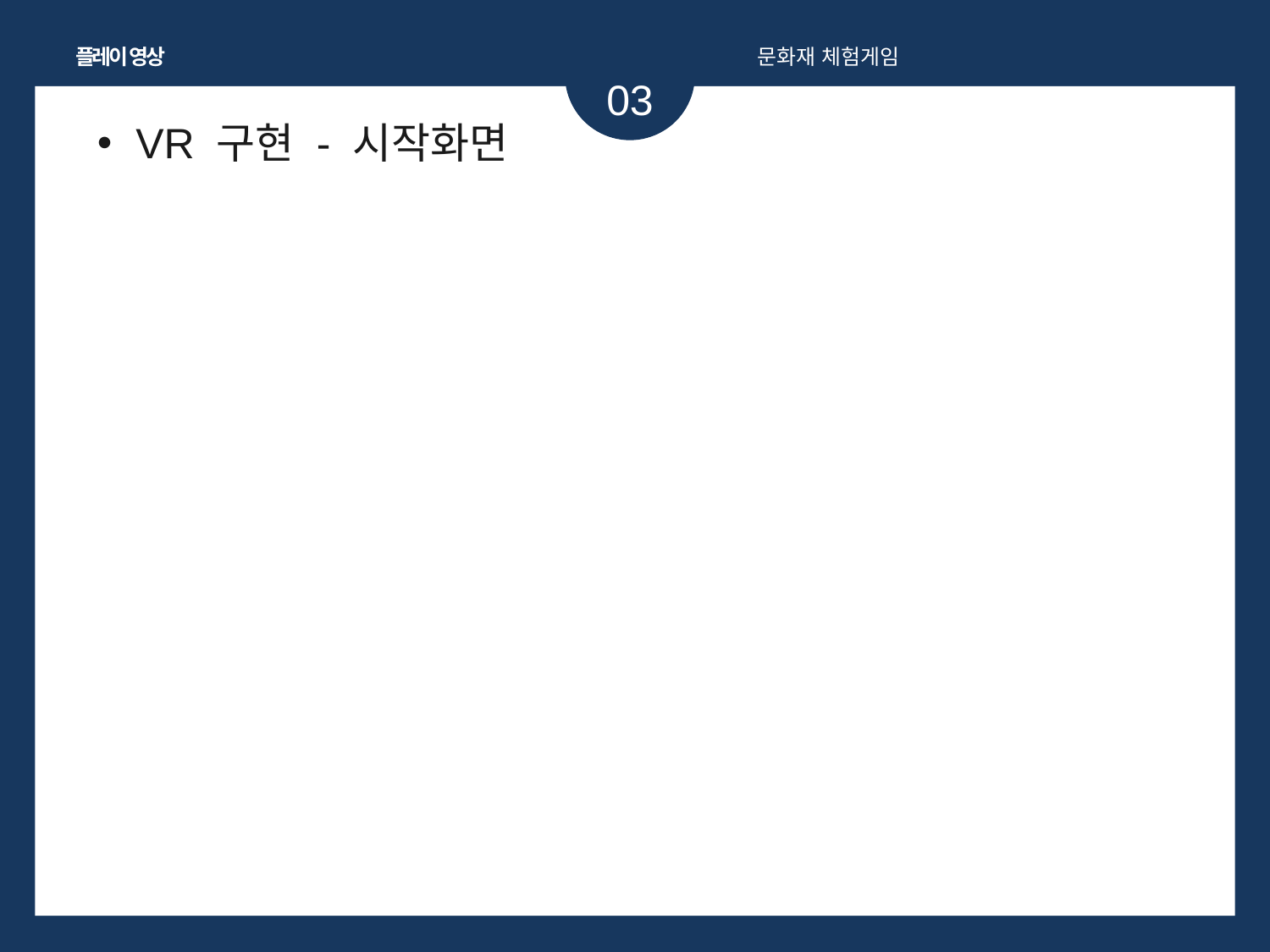

플레이 영상
문화재 체험게임
03

  VR 구현 - 시작화면